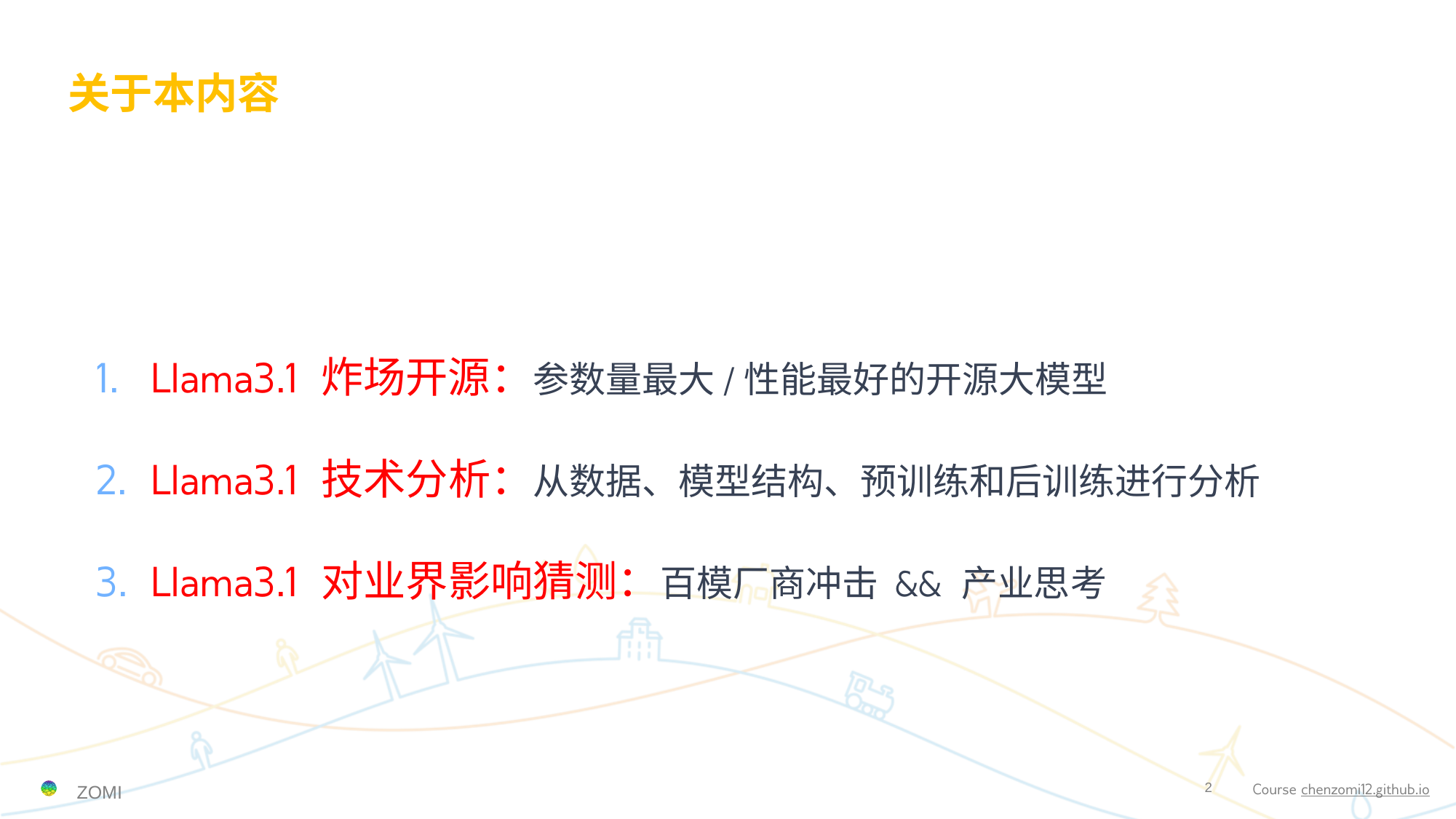

# 关于本内容
Llama3.1 炸场开源：参数量最大/性能最好的开源大模型
Llama3.1 技术分析：从数据、模型结构、预训练和后训练进行分析
Llama3.1 对业界影响猜测：百模厂商冲击 && 产业思考